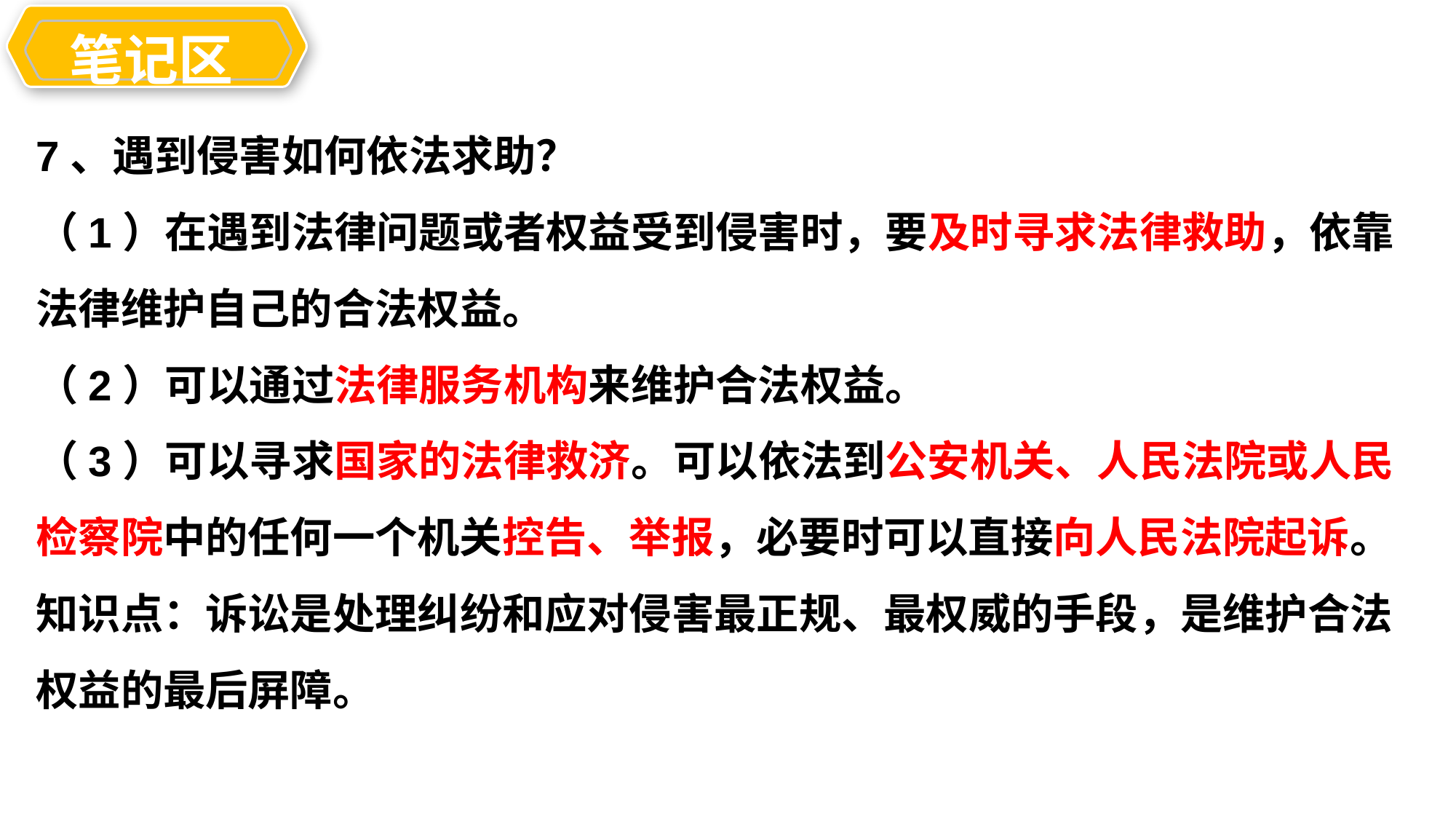

笔记区
教学目
7、遇到侵害如何依法求助？
（1）在遇到法律问题或者权益受到侵害时，要及时寻求法律救助，依靠法律维护自己的合法权益。
（2）可以通过法律服务机构来维护合法权益。
（3）可以寻求国家的法律救济。可以依法到公安机关、人民法院或人民检察院中的任何一个机关控告、举报，必要时可以直接向人民法院起诉。
知识点：诉讼是处理纠纷和应对侵害最正规、最权威的手段，是维护合法权益的最后屏障。